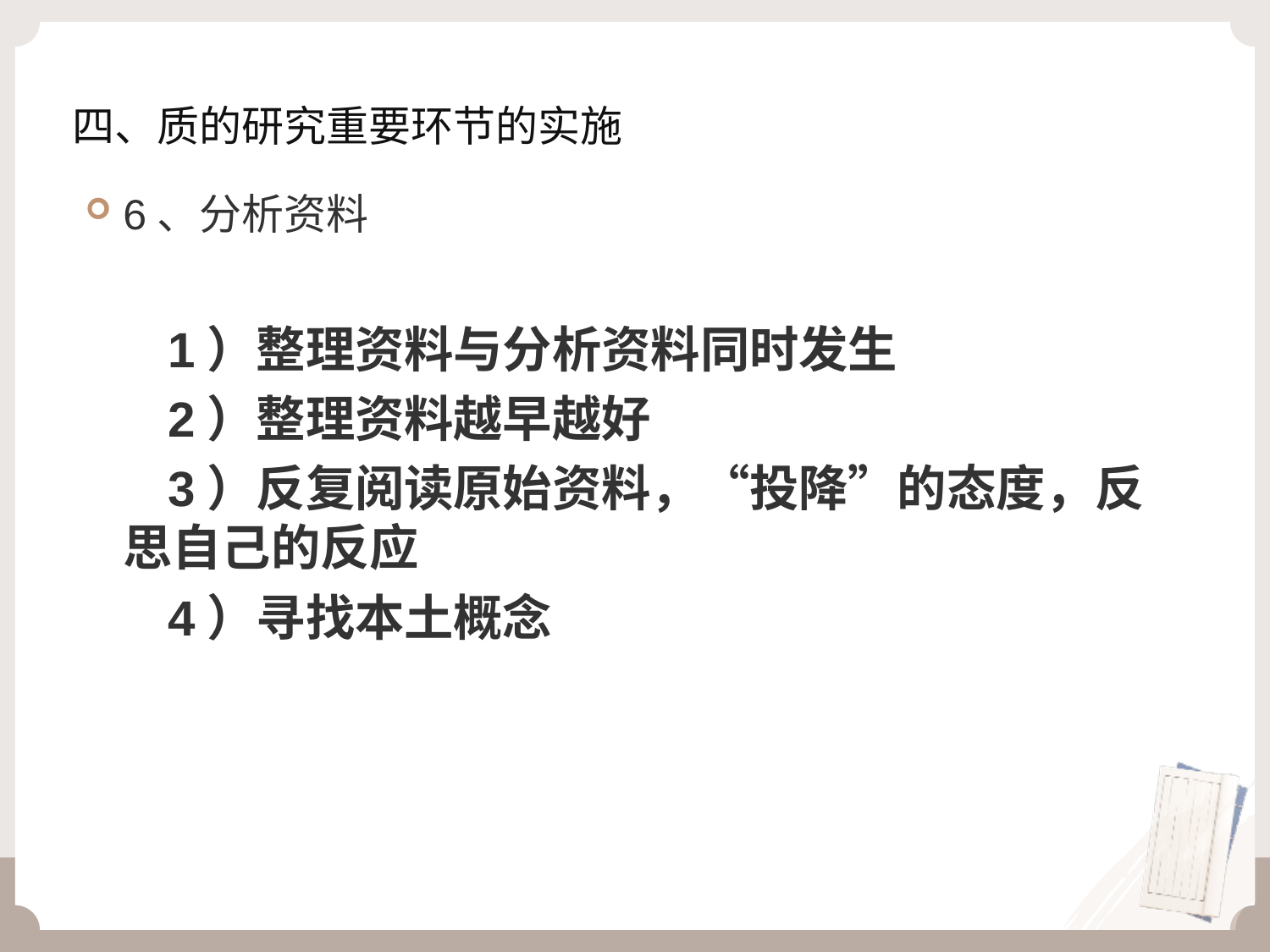

# 四、质的研究重要环节的实施
6、分析资料

      1）整理资料与分析资料同时发生
      2）整理资料越早越好
      3）反复阅读原始资料，“投降”的态度，反思自己的反应
      4）寻找本土概念